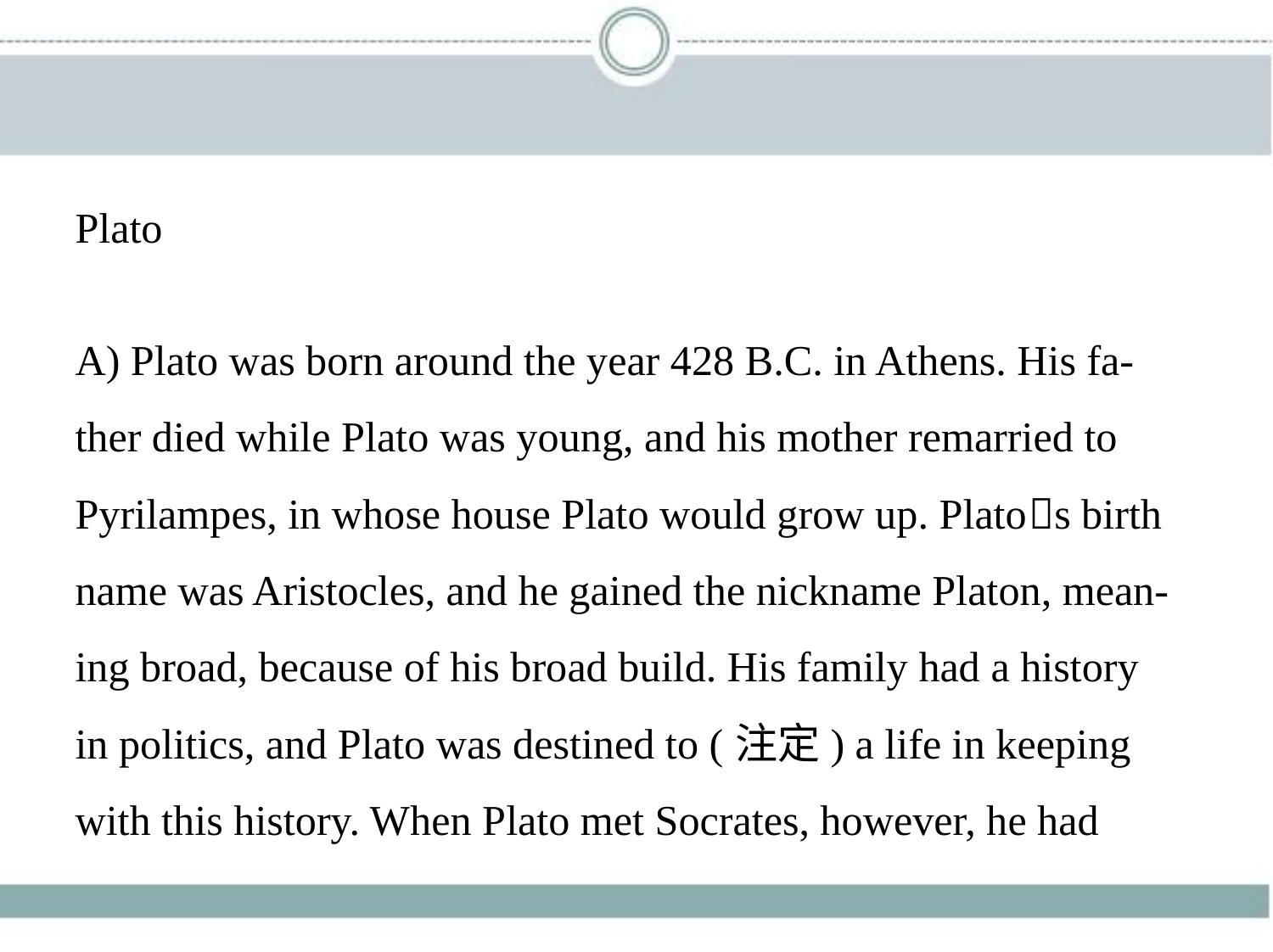

Plato
A) Plato was born around the year 428 B.C. in Athens. His fa-
ther died while Plato was young, and his mother remarried to
Pyrilampes, in whose house Plato would grow up. Plato􀆳s birth
name was Aristocles, and he gained the nickname Platon, mean-
ing broad, because of his broad build. His family had a history
in politics, and Plato was destined to (注定) a life in keeping
with this history. When Plato met Socrates, however, he had